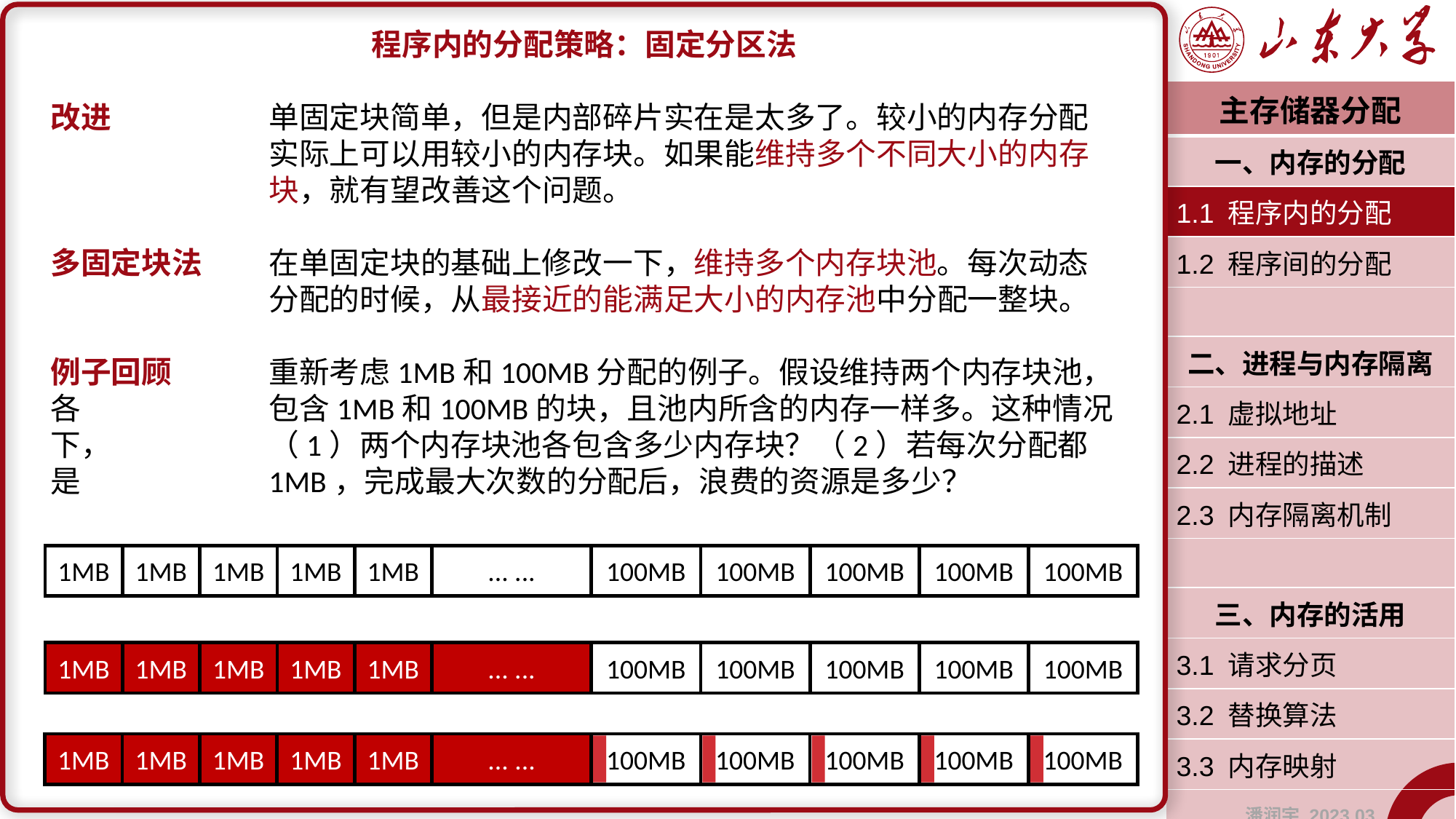

程序内的分配策略：固定分区法

改进		单固定块简单，但是内部碎片实在是太多了。较小的内存分配		实际上可以用较小的内存块。如果能维持多个不同大小的内存		块，就有望改善这个问题。

多固定块法	在单固定块的基础上修改一下，维持多个内存块池。每次动态		分配的时候，从最接近的能满足大小的内存池中分配一整块。

例子回顾	重新考虑1MB和100MB分配的例子。假设维持两个内存块池，各		包含1MB和100MB的块，且池内所含的内存一样多。这种情况下，		（1）两个内存块池各包含多少内存块？（2）若每次分配都是		1MB，完成最大次数的分配后，浪费的资源是多少？
| 主存储器分配 |
| --- |
| 一、内存的分配 |
| 1.1 程序内的分配 |
| 1.2 程序间的分配 |
|  |
| 二、进程与内存隔离 |
| 2.1 虚拟地址 |
| 2.2 进程的描述 |
| 2.3 内存隔离机制 |
|  |
| 三、内存的活用 |
| 3.1 请求分页 |
| 3.2 替换算法 |
| 3.3 内存映射 |
| 潘润宇 2023.03 |
1MB
1MB
1MB
1MB
1MB
... ...
100MB
100MB
100MB
100MB
100MB
1MB
1MB
1MB
1MB
1MB
... ...
100MB
100MB
100MB
100MB
100MB
1MB
1MB
1MB
1MB
1MB
... ...
100MB
100MB
100MB
100MB
100MB